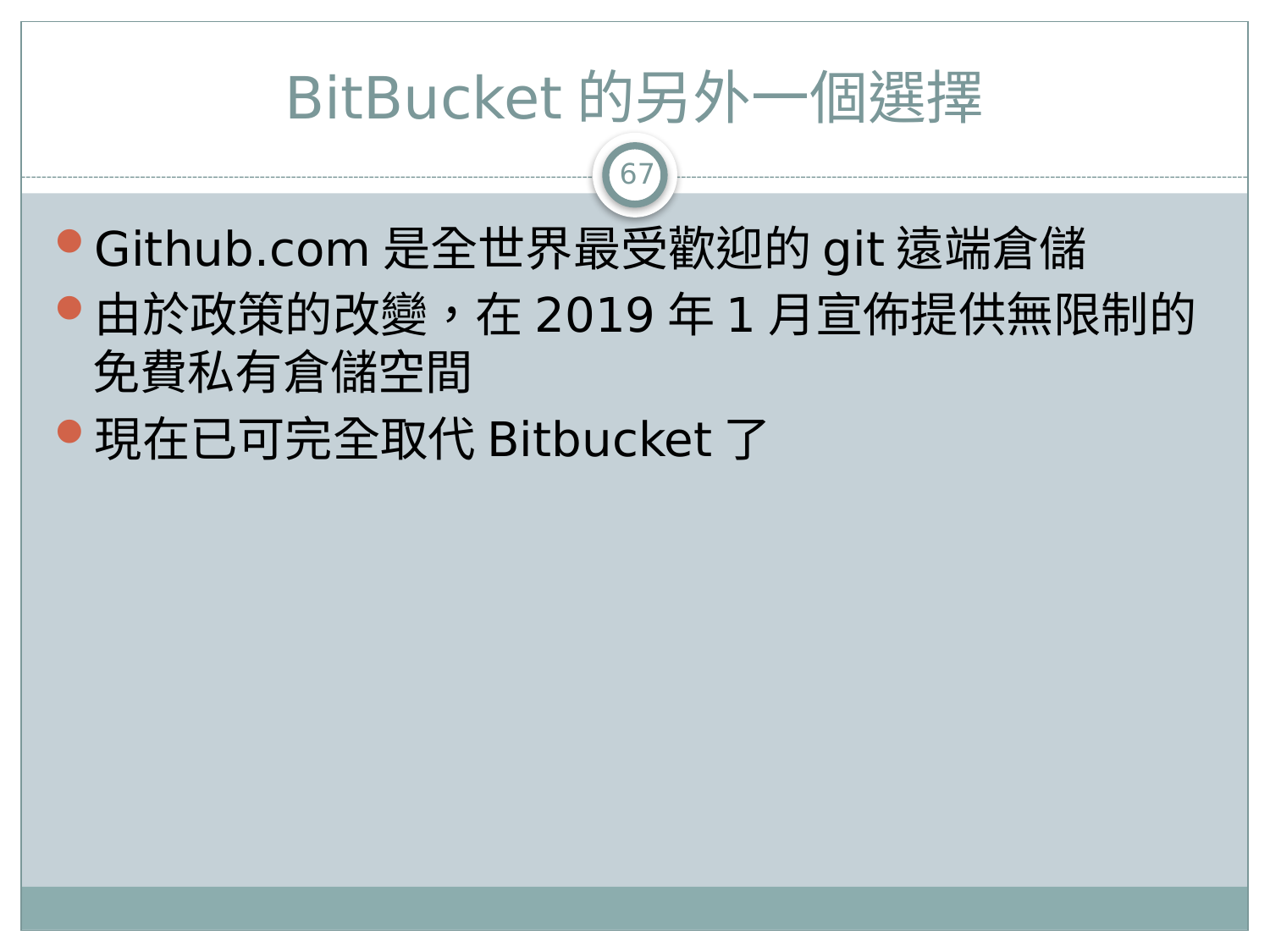

# BitBucket的另外一個選擇
67
Github.com是全世界最受歡迎的git遠端倉儲
由於政策的改變，在2019年1月宣佈提供無限制的免費私有倉儲空間
現在已可完全取代Bitbucket了